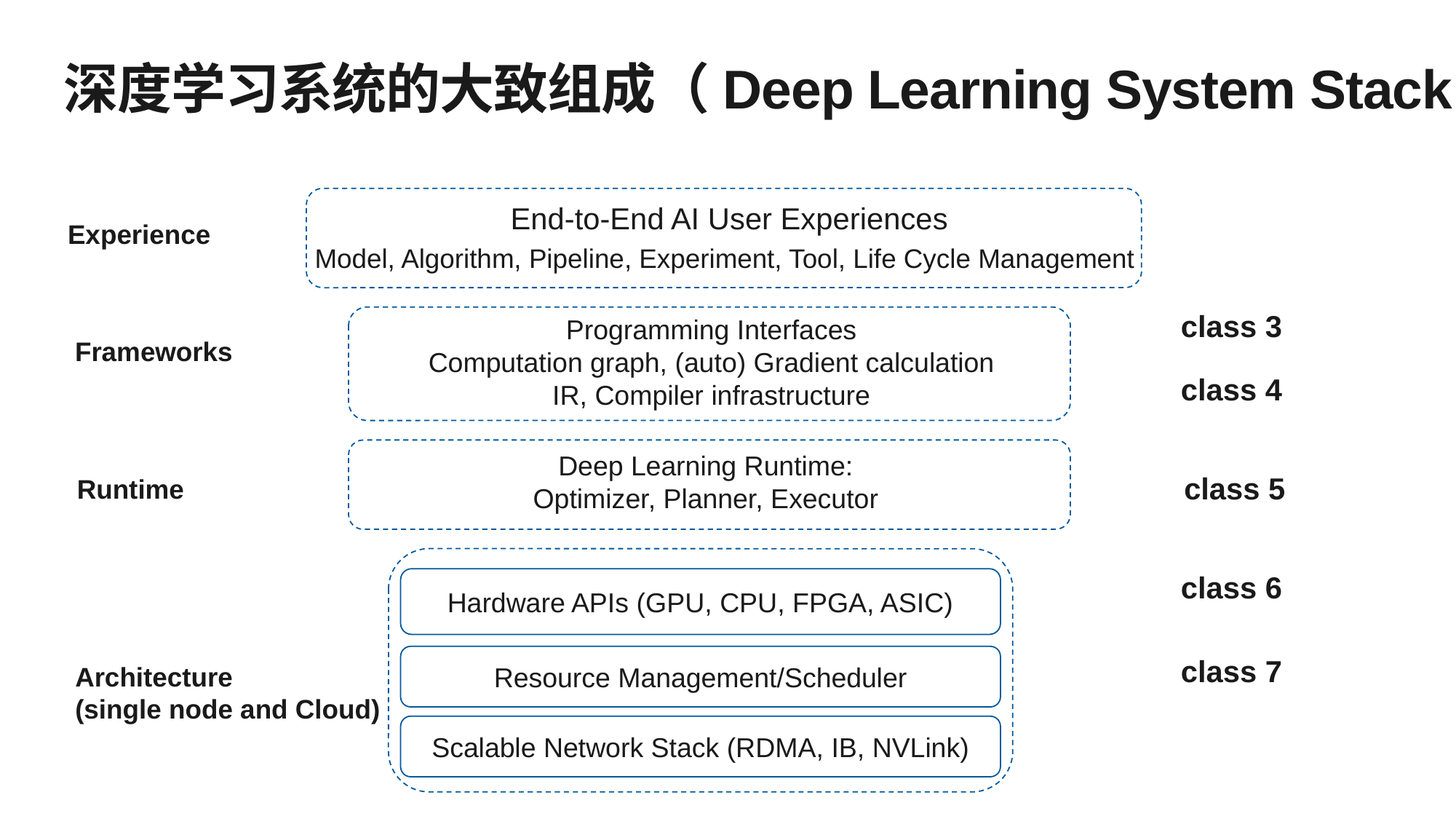

24
深度学习系统的大致组成（Deep Learning System Stack）

End-to-End AI User Experiences
Experience
Model, Algorithm, Pipeline, Experiment, Tool, Life Cycle Management

class 3
Programming Interfaces
Computation graph, (auto) Gradient calculation
IR, Compiler infrastructure
Frameworks
class 4

Deep Learning Runtime:
Optimizer, Planner, Executor

Runtime
class 5

Hardware APIs (GPU, CPU, FPGA, ASIC)
Resource Management/Scheduler
Scalable Network Stack (RDMA, IB, NVLink)
class 6
class 7
Architecture
(single node and Cloud)